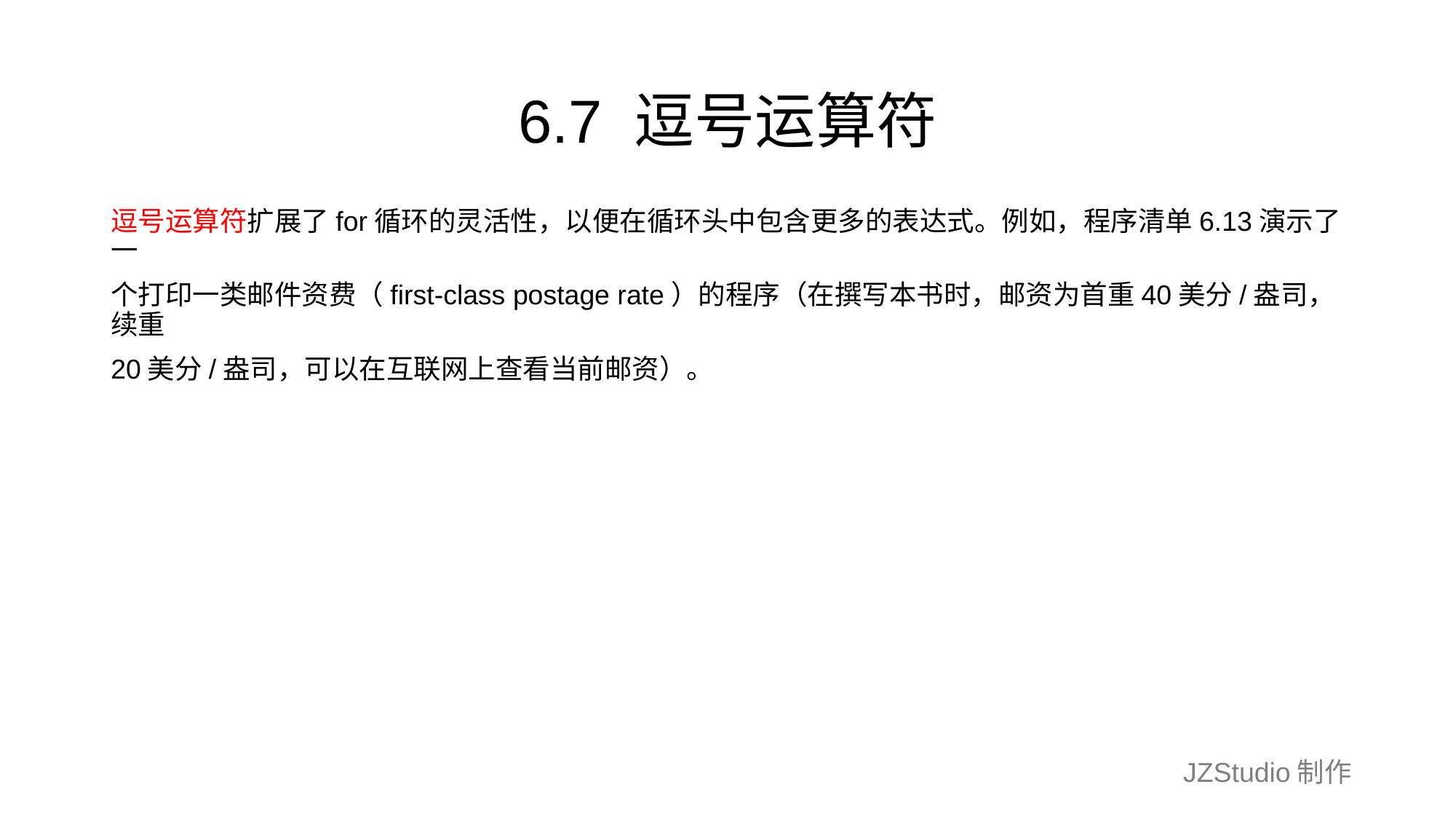

# 6.7 逗号运算符
逗号运算符扩展了for循环的灵活性，以便在循环头中包含更多的表达式。例如，程序清单6.13演示了一
个打印一类邮件资费（first-class postage rate）的程序（在撰写本书时，邮资为首重40美分/盎司，续重
20美分/盎司，可以在互联网上查看当前邮资）。